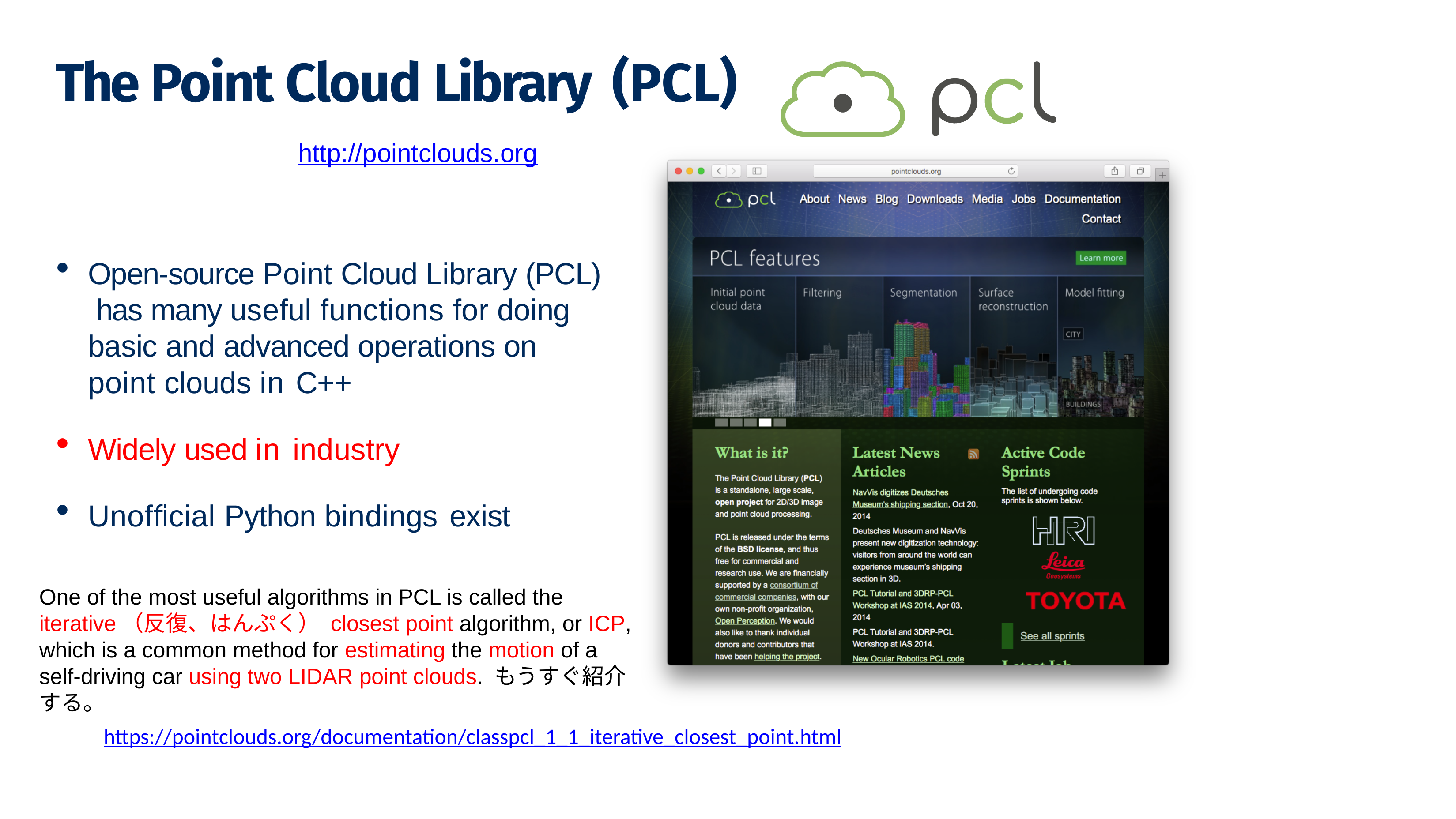

# The Point Cloud Library (PCL)

http://pointclouds.org

Open-source Point Cloud Library (PCL)  has many useful functions for doing  basic and advanced operations on  point clouds in C++
Widely used in industry
Unofficial Python bindings exist
One of the most useful algorithms in PCL is called the iterative（反復、はんぷく） closest point algorithm, or ICP, which is a common method for estimating the motion of a self-driving car using two LIDAR point clouds. もうすぐ紹介する。
https://pointclouds.org/documentation/classpcl_1_1_iterative_closest_point.html